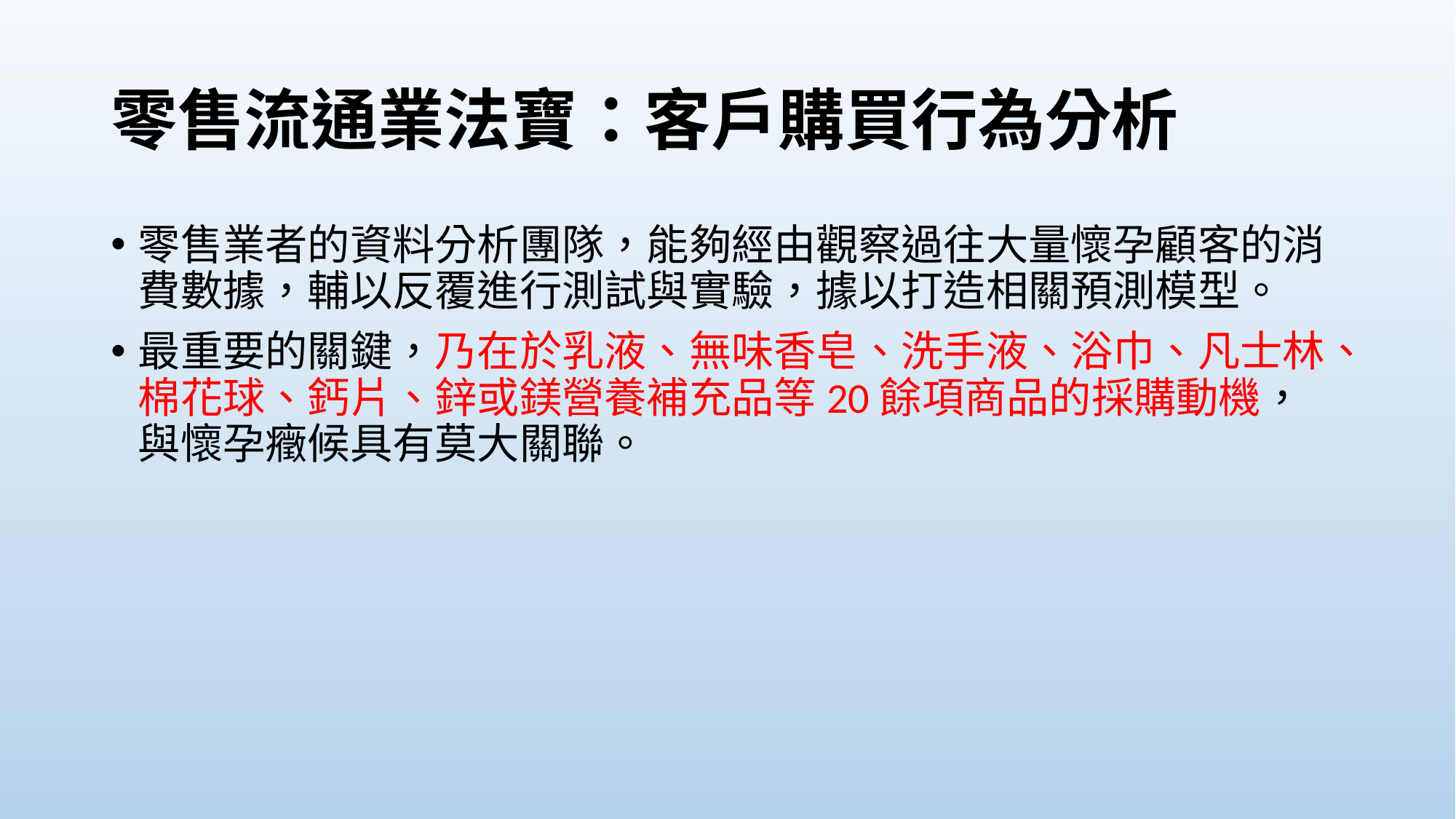

# 零售流通業法寶：客戶購買行為分析
零售業者的資料分析團隊，能夠經由觀察過往大量懷孕顧客的消費數據，輔以反覆進行測試與實驗，據以打造相關預測模型。
最重要的關鍵，乃在於乳液、無味香皂、洗手液、浴巾、凡士林、棉花球、鈣片、鋅或鎂營養補充品等20餘項商品的採購動機，與懷孕癥候具有莫大關聯。